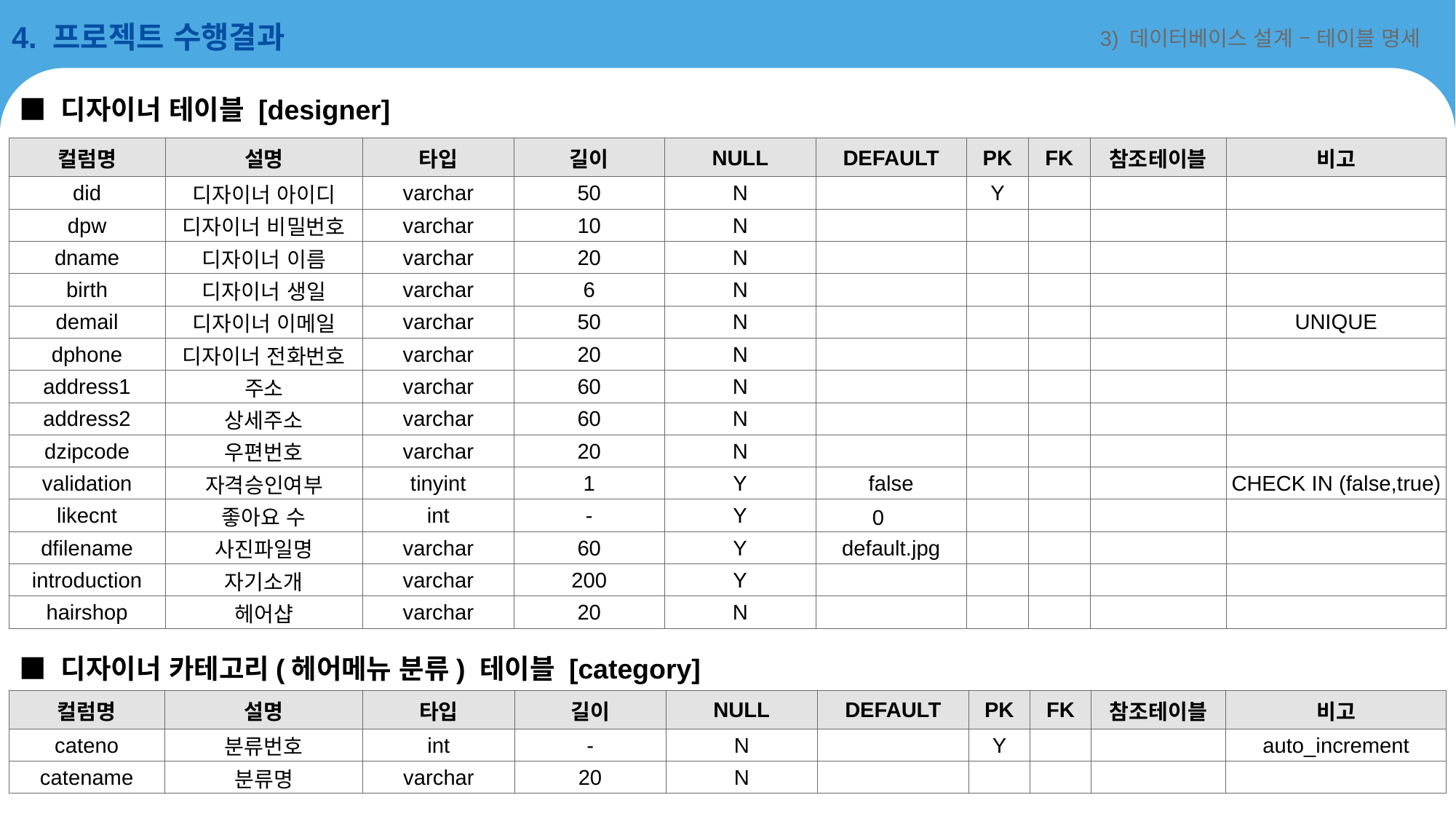

4. 프로젝트 수행결과
3) 데이터베이스 설계 – 테이블 명세

■ 디자이너 테이블 [designer]
| 컬럼명 | 설명 | 타입 | 길이 | NULL | DEFAULT | PK | FK | 참조테이블 | 비고 |
| --- | --- | --- | --- | --- | --- | --- | --- | --- | --- |
| did | 디자이너 아이디 | varchar | 50 | N |  | Y |  |  |  |
| dpw | 디자이너 비밀번호 | varchar | 10 | N |  |  |  |  |  |
| dname | 디자이너 이름 | varchar | 20 | N |  |  |  |  |  |
| birth | 디자이너 생일 | varchar | 6 | N |  |  |  |  |  |
| demail | 디자이너 이메일 | varchar | 50 | N |  |  |  |  | UNIQUE |
| dphone | 디자이너 전화번호 | varchar | 20 | N |  |  |  |  |  |
| address1 | 주소 | varchar | 60 | N |  |  |  |  |  |
| address2 | 상세주소 | varchar | 60 | N |  |  |  |  |  |
| dzipcode | 우편번호 | varchar | 20 | N |  |  |  |  |  |
| validation | 자격승인여부 | tinyint | 1 | Y | false |  |  |  | CHECK IN (false,true) |
| likecnt | 좋아요 수 | int | - | Y | 0 |  |  |  |  |
| dfilename | 사진파일명 | varchar | 60 | Y | default.jpg |  |  |  |  |
| introduction | 자기소개 | varchar | 200 | Y |  |  |  |  |  |
| hairshop | 헤어샵 | varchar | 20 | N |  |  |  |  |  |
■ 디자이너 카테고리(헤어메뉴 분류) 테이블 [category]
| 컬럼명 | 설명 | 타입 | 길이 | NULL | DEFAULT | PK | FK | 참조테이블 | 비고 |
| --- | --- | --- | --- | --- | --- | --- | --- | --- | --- |
| cateno | 분류번호 | int | - | N |  | Y |  |  | auto\_increment |
| catename | 분류명 | varchar | 20 | N |  |  |  |  |  |
16